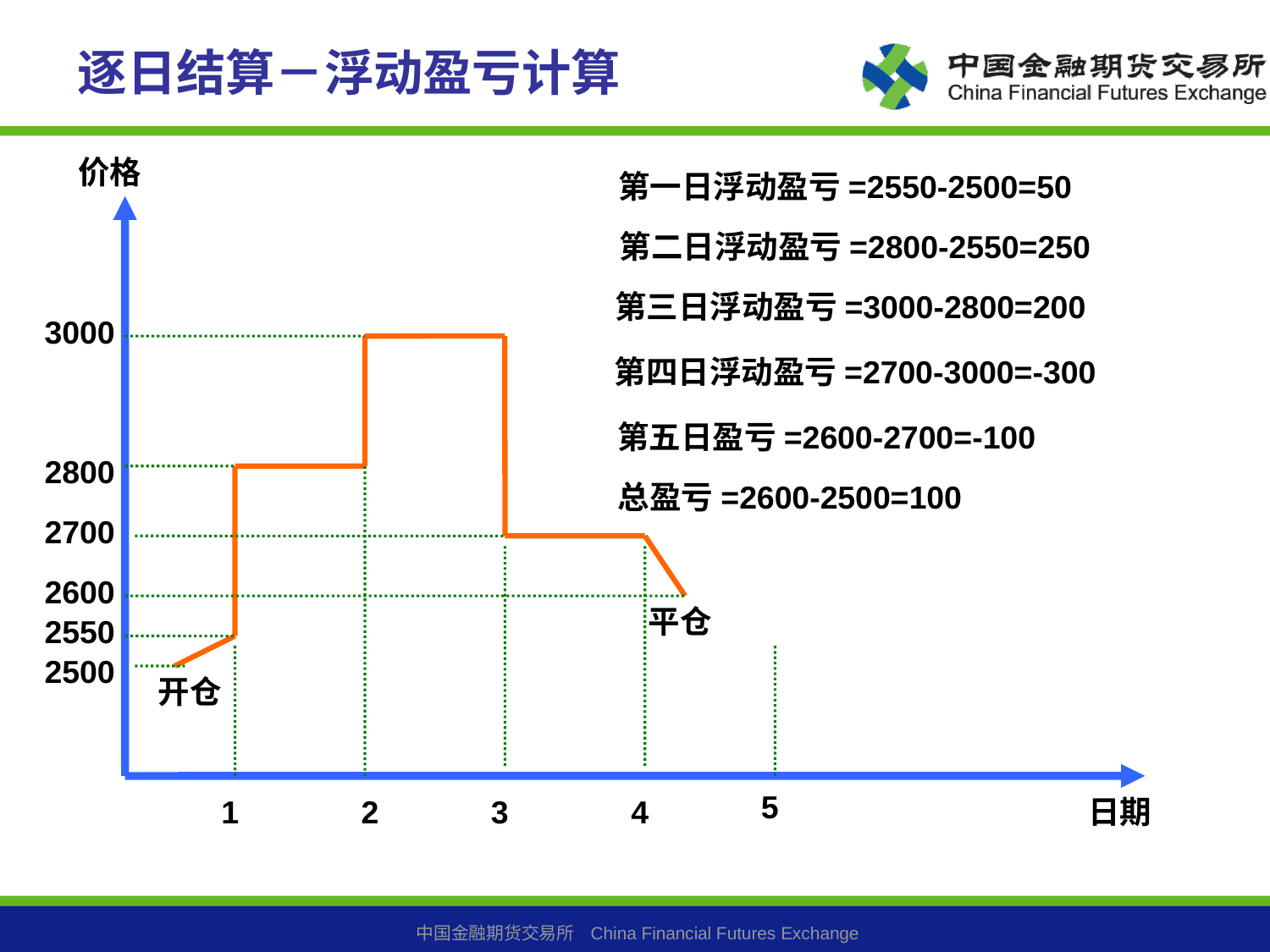

# 逐日结算－浮动盈亏计算
价格
第一日浮动盈亏=2550-2500=50

第二日浮动盈亏=2800-2550=250

第三日浮动盈亏=3000-2800=200
3000

第四日浮动盈亏=2700-3000=-300
第五日盈亏=2600-2700=-100
2800
总盈亏=2600-2500=100

2700

2600

平仓
2550

2500

开仓

5
1
2
3
4
日期